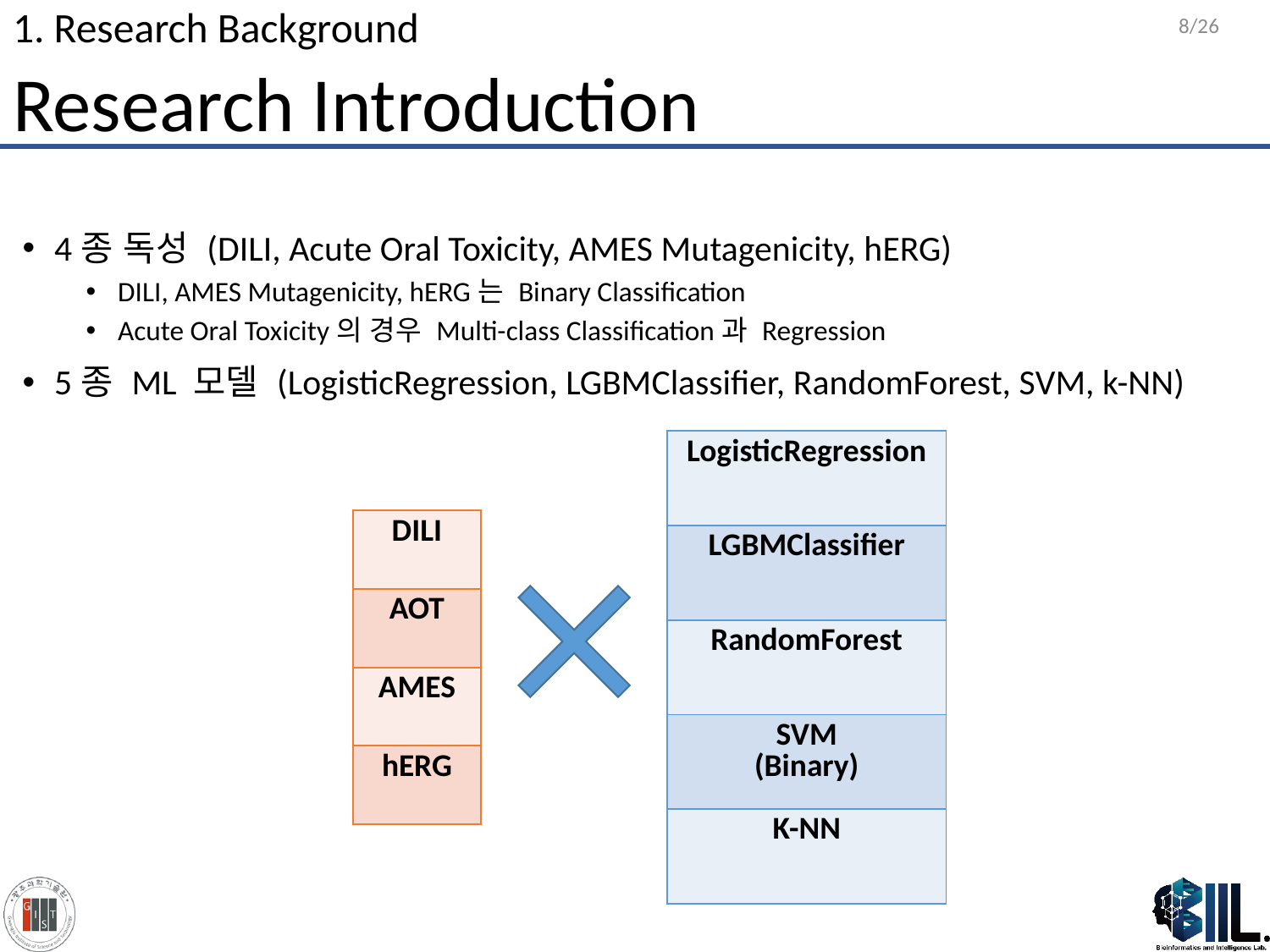

8/26
# 1. Research Background
Research Introduction
4종 독성 (DILI, Acute Oral Toxicity, AMES Mutagenicity, hERG)
DILI, AMES Mutagenicity, hERG는 Binary Classification
Acute Oral Toxicity의 경우 Multi-class Classification과 Regression
5종 ML 모델 (LogisticRegression, LGBMClassifier, RandomForest, SVM, k-NN)
| LogisticRegression |
| --- |
| LGBMClassifier |
| RandomForest |
| SVM (Binary) |
| K-NN |
| DILI |
| --- |
| AOT |
| AMES |
| hERG |